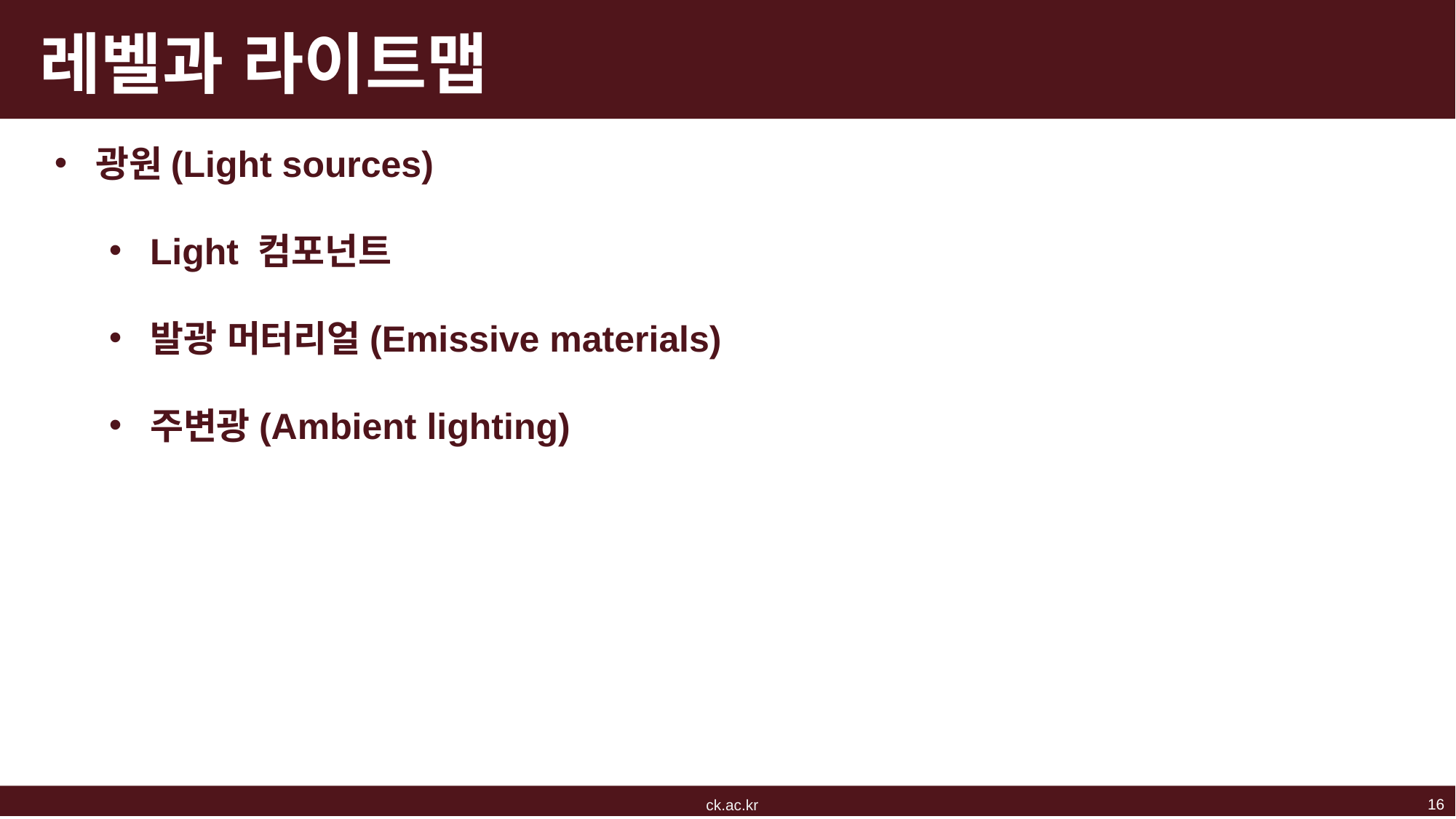

# 레벨과 라이트맵
광원(Light sources)
Light 컴포넌트

발광 머터리얼(Emissive materials)

주변광(Ambient lighting)
16
ck.ac.kr